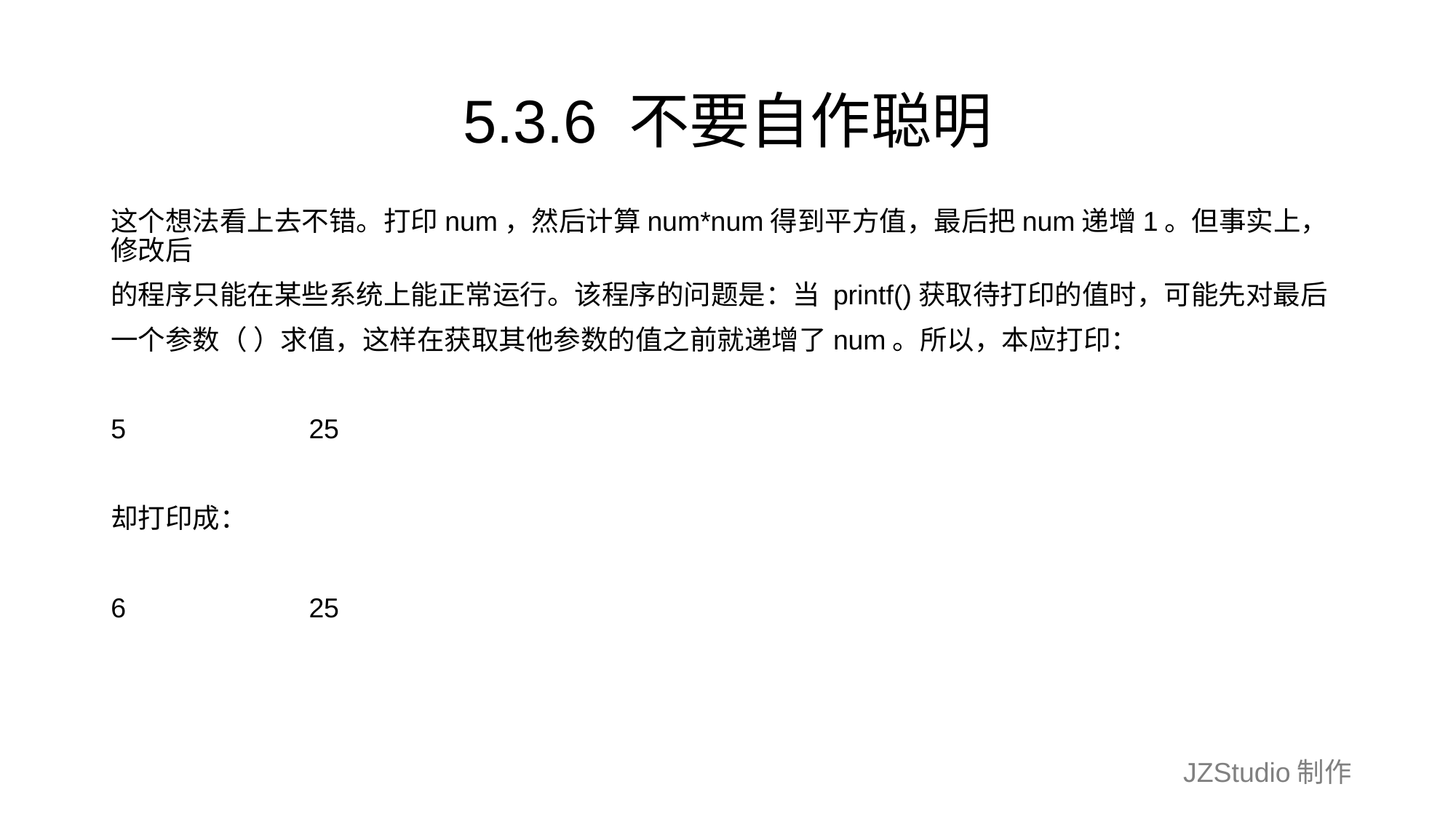

# 5.3.6 不要自作聪明
这个想法看上去不错。打印num，然后计算num*num得到平方值，最后把num递增1。但事实上，修改后
的程序只能在某些系统上能正常运行。该程序的问题是：当 printf()获取待打印的值时，可能先对最后
一个参数（ ）求值，这样在获取其他参数的值之前就递增了num。所以，本应打印：

5　　　　　　 25

却打印成：

6　　　　　　 25